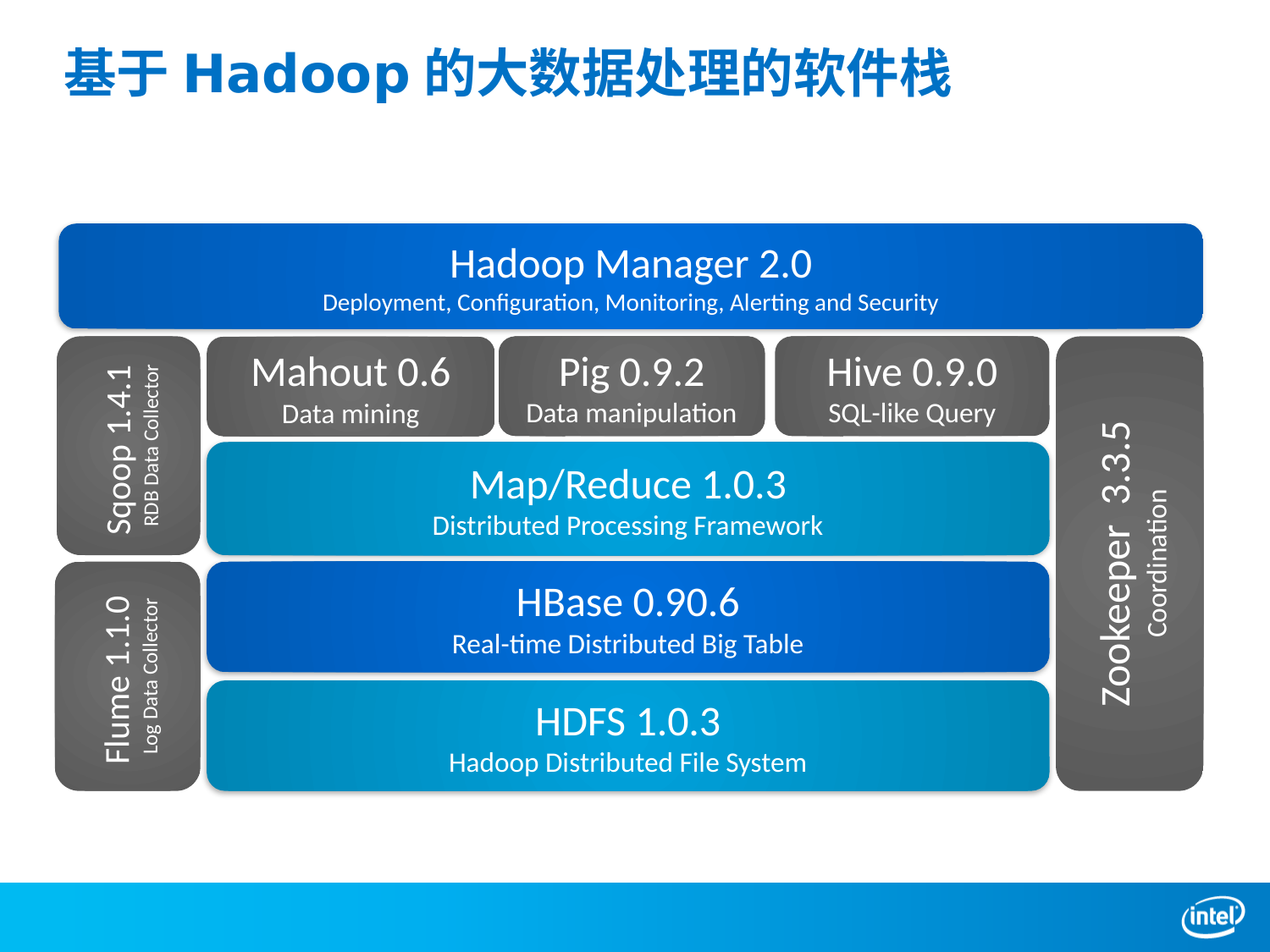

# 基于Hadoop的大数据处理的软件栈
Hadoop Manager 2.0
Deployment, Configuration, Monitoring, Alerting and Security
Sqoop 1.4.1
RDB Data Collector
Pig 0.9.2
Data manipulation
Hive 0.9.0
SQL-like Query
Zookeeper  3.3.5
Coordination
Mahout 0.6
Data mining
Map/Reduce 1.0.3
Distributed Processing Framework
Flume 1.1.0
Log Data Collector
HBase 0.90.6
Real-time Distributed Big Table
HDFS 1.0.3
Hadoop Distributed File System